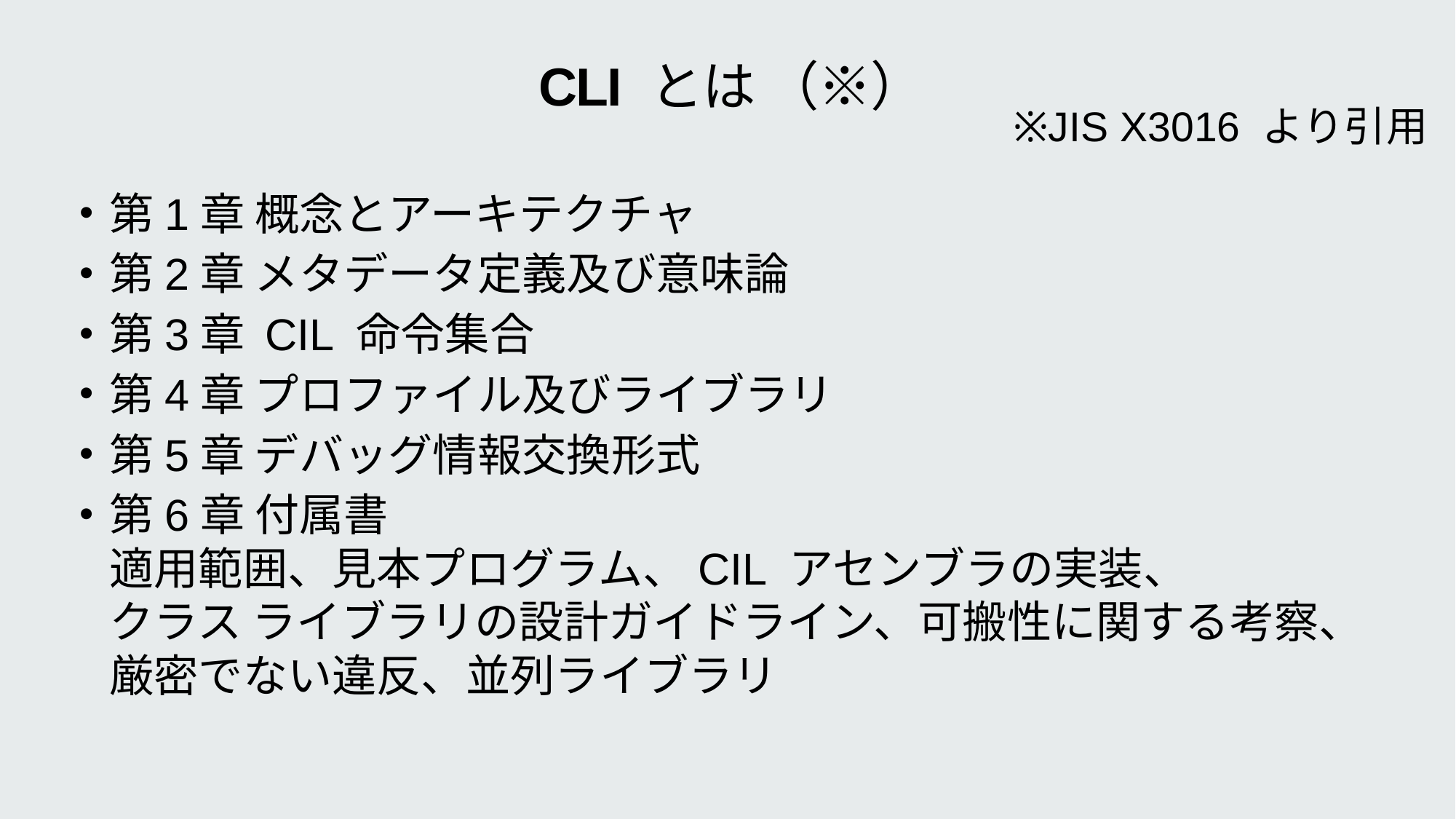

# CLI とは （※）
※JIS X3016 より引用
第1章 概念とアーキテクチャ
第2章 メタデータ定義及び意味論
第3章 CIL 命令集合
第4章 プロファイル及びライブラリ
第5章 デバッグ情報交換形式
第6章 付属書
適用範囲、見本プログラム、CIL アセンブラの実装、
クラス ライブラリの設計ガイドライン、可搬性に関する考察、
厳密でない違反、並列ライブラリ